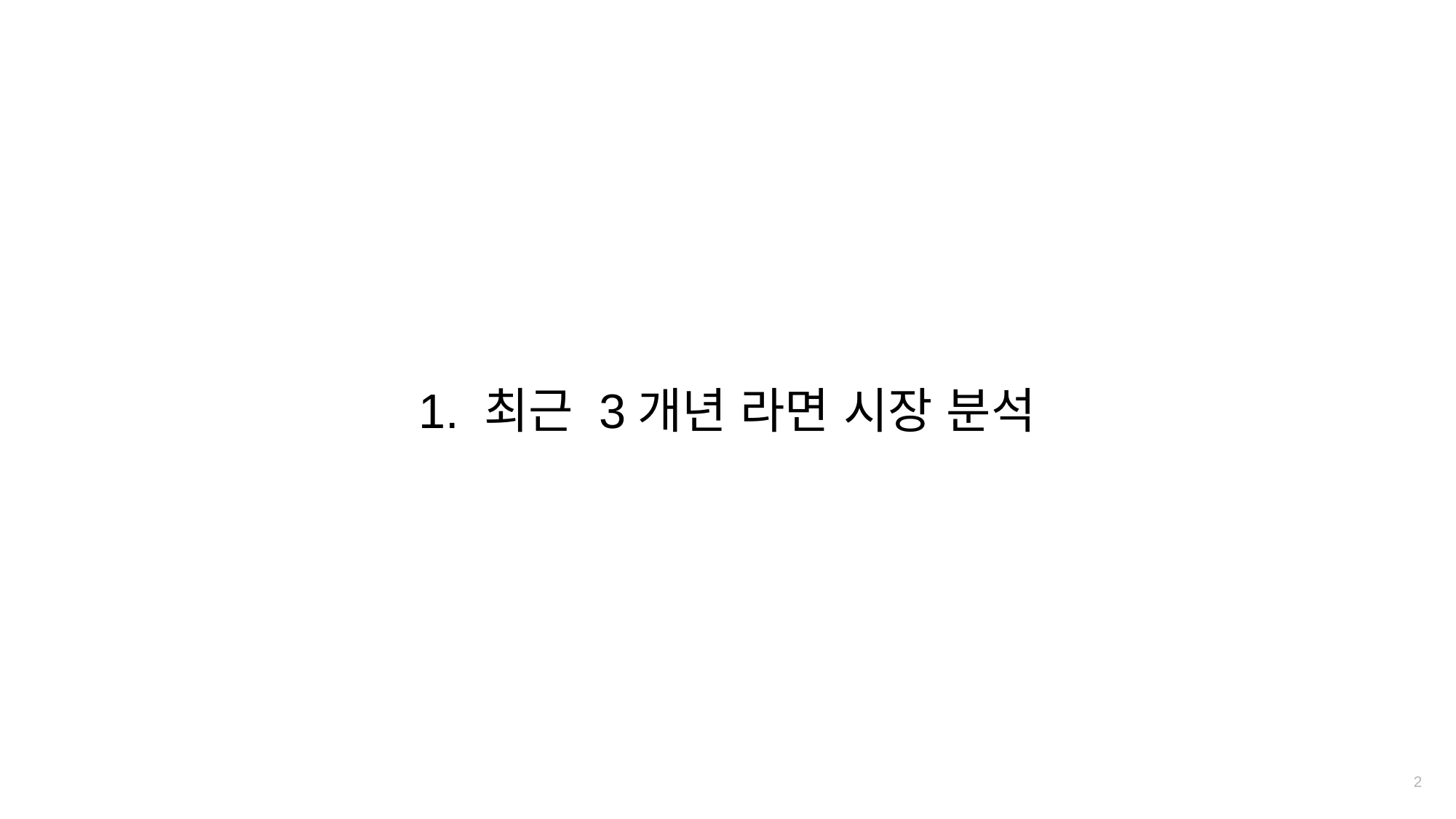

1. 최근 3개년 라면 시장 분석
2